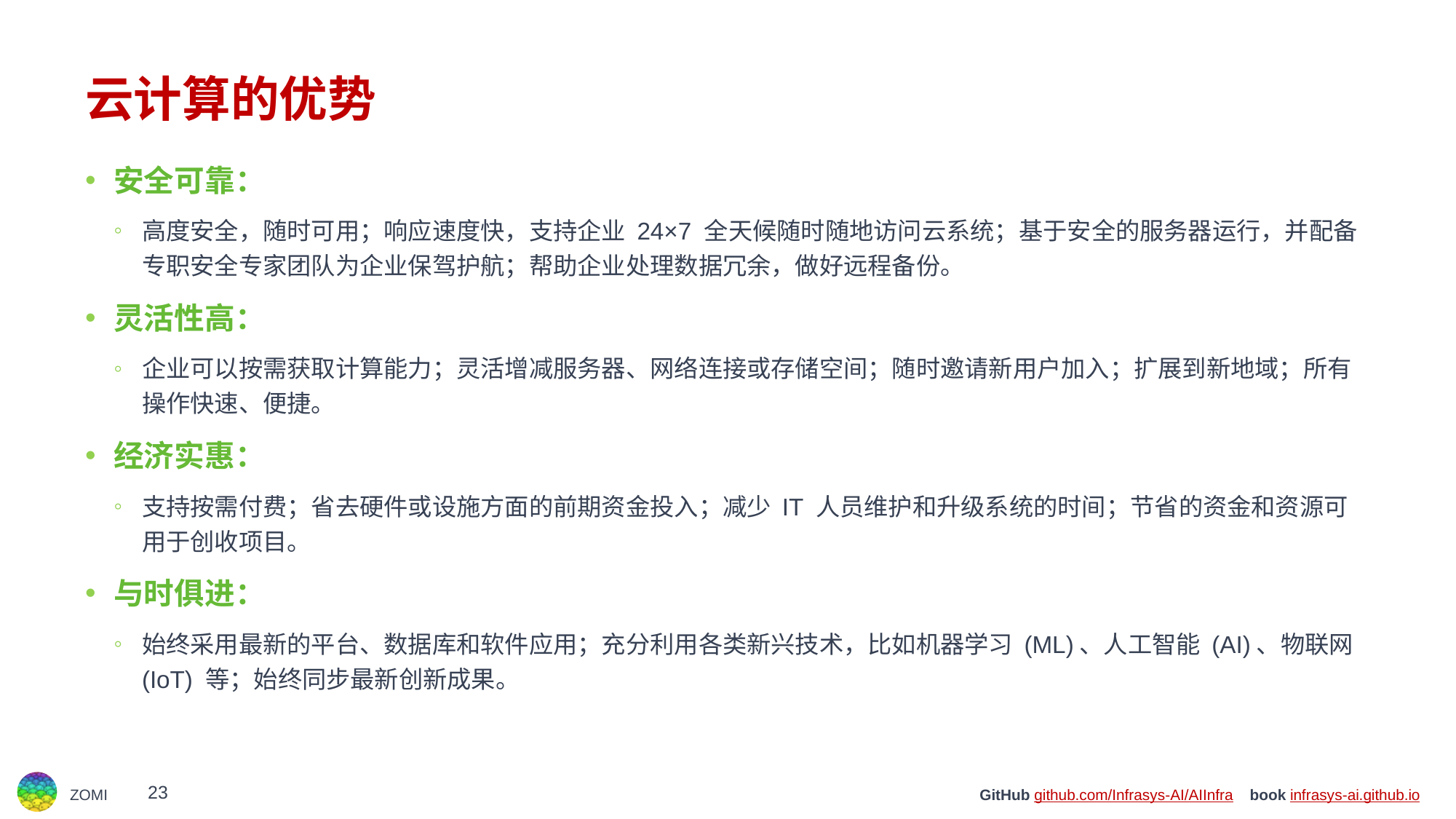

# 云计算的优势
安全可靠：
高度安全，随时可用；响应速度快，支持企业 24×7 全天候随时随地访问云系统；基于安全的服务器运行，并配备专职安全专家团队为企业保驾护航；帮助企业处理数据冗余，做好远程备份。
灵活性高：
企业可以按需获取计算能力；灵活增减服务器、网络连接或存储空间；随时邀请新用户加入；扩展到新地域；所有操作快速、便捷。
经济实惠：
支持按需付费；省去硬件或设施方面的前期资金投入；减少 IT 人员维护和升级系统的时间；节省的资金和资源可用于创收项目。
与时俱进：
始终采用最新的平台、数据库和软件应用；充分利用各类新兴技术，比如机器学习 (ML)、人工智能 (AI)、物联网 (IoT) 等；始终同步最新创新成果。